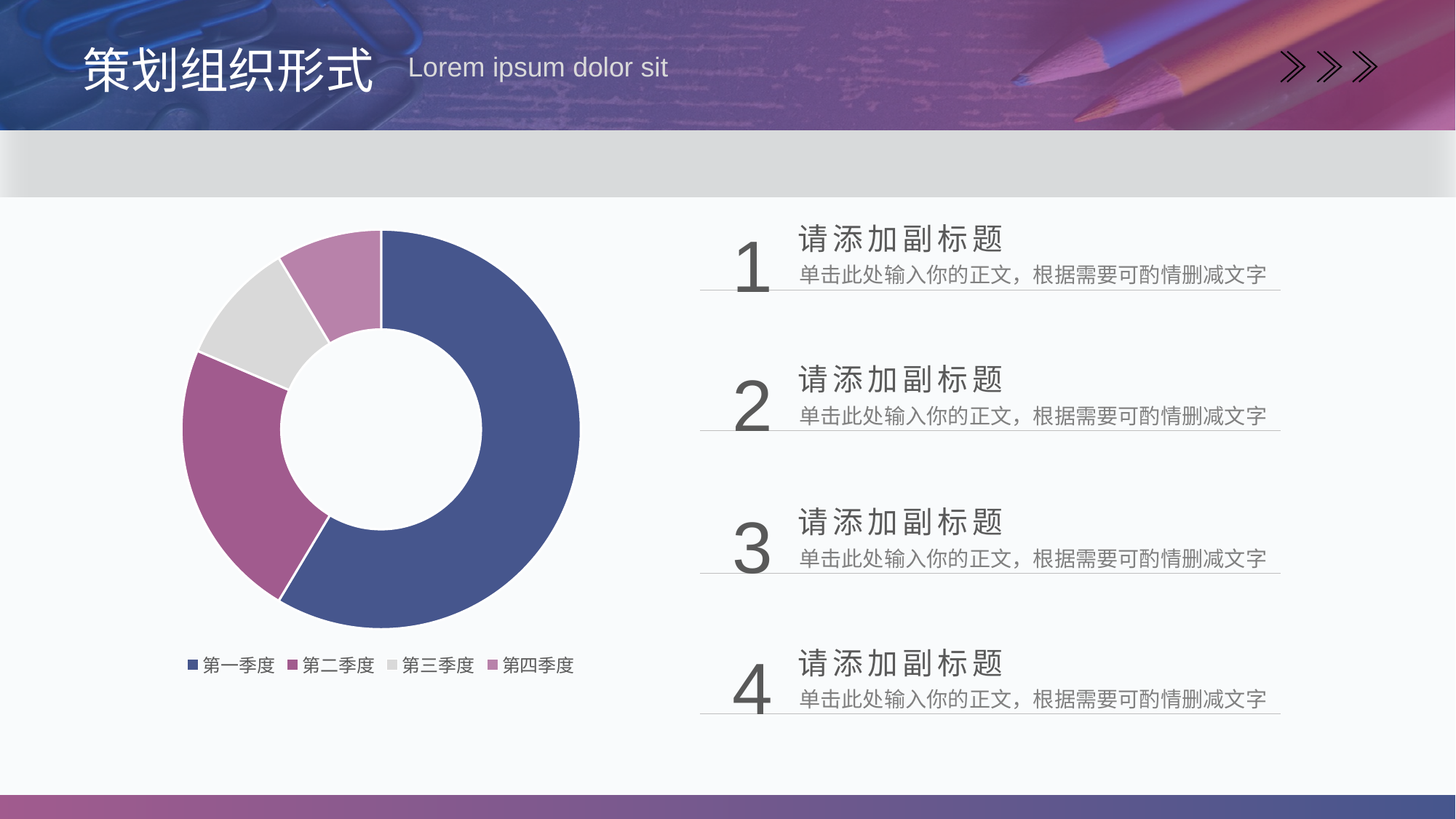

策划组织形式
Lorem ipsum dolor sit
1
请添加副标题

### Chart

| Category | 销售额 |
|---|---|
| 第一季度 | 8.2 |
| 第二季度 | 3.2 |
| 第三季度 | 1.4 |
| 第四季度 | 1.2 |
单击此处输入你的正文，根据需要可酌情删减文字
2
请添加副标题
单击此处输入你的正文，根据需要可酌情删减文字
3
请添加副标题
单击此处输入你的正文，根据需要可酌情删减文字
4
请添加副标题
单击此处输入你的正文，根据需要可酌情删减文字